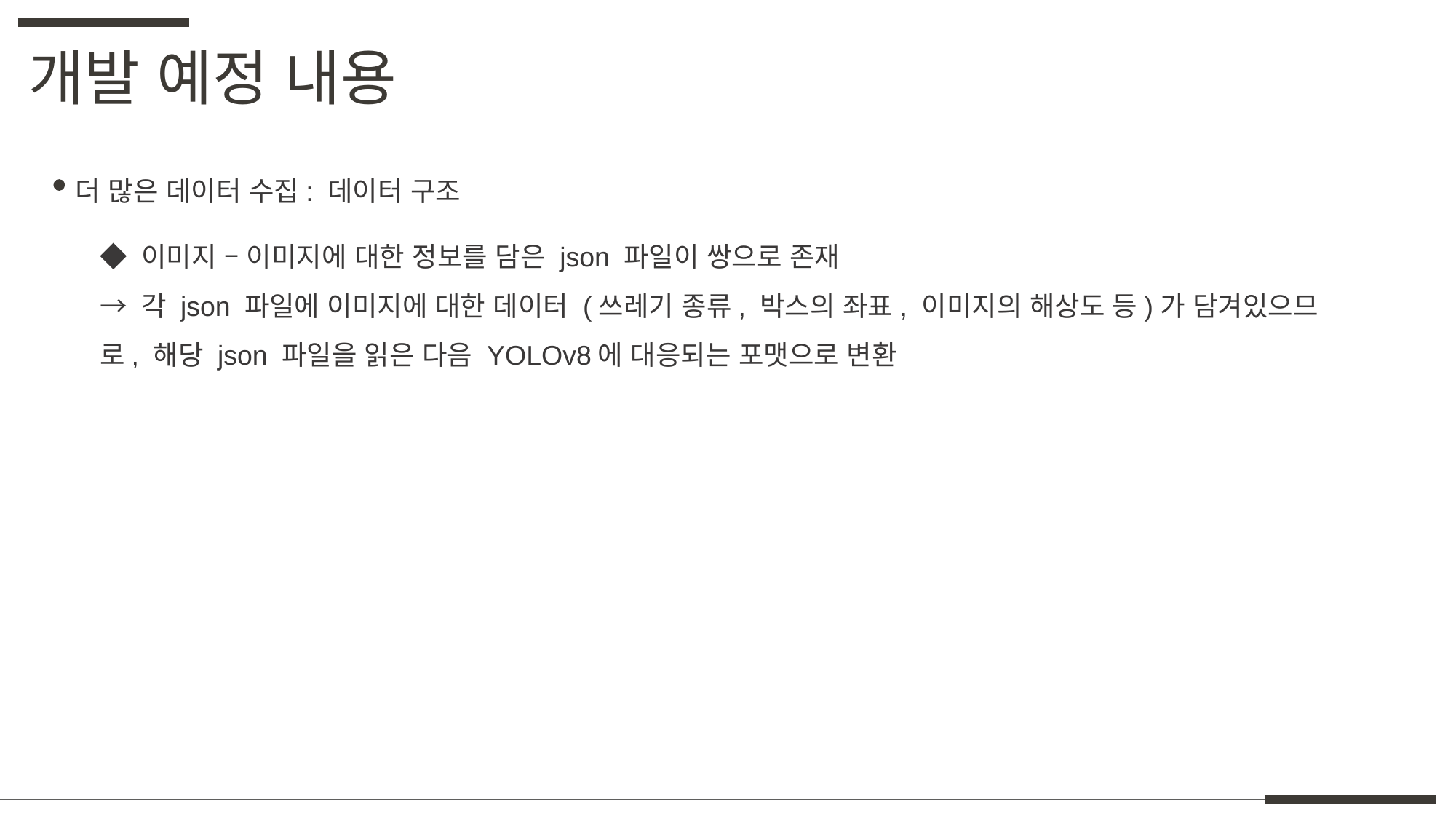

개발 예정 내용
더 많은 데이터 수집: 데이터 구조

◆ 이미지 – 이미지에 대한 정보를 담은 json 파일이 쌍으로 존재
→ 각 json 파일에 이미지에 대한 데이터 (쓰레기 종류, 박스의 좌표, 이미지의 해상도 등)가 담겨있으므로, 해당 json 파일을 읽은 다음 YOLOv8에 대응되는 포맷으로 변환